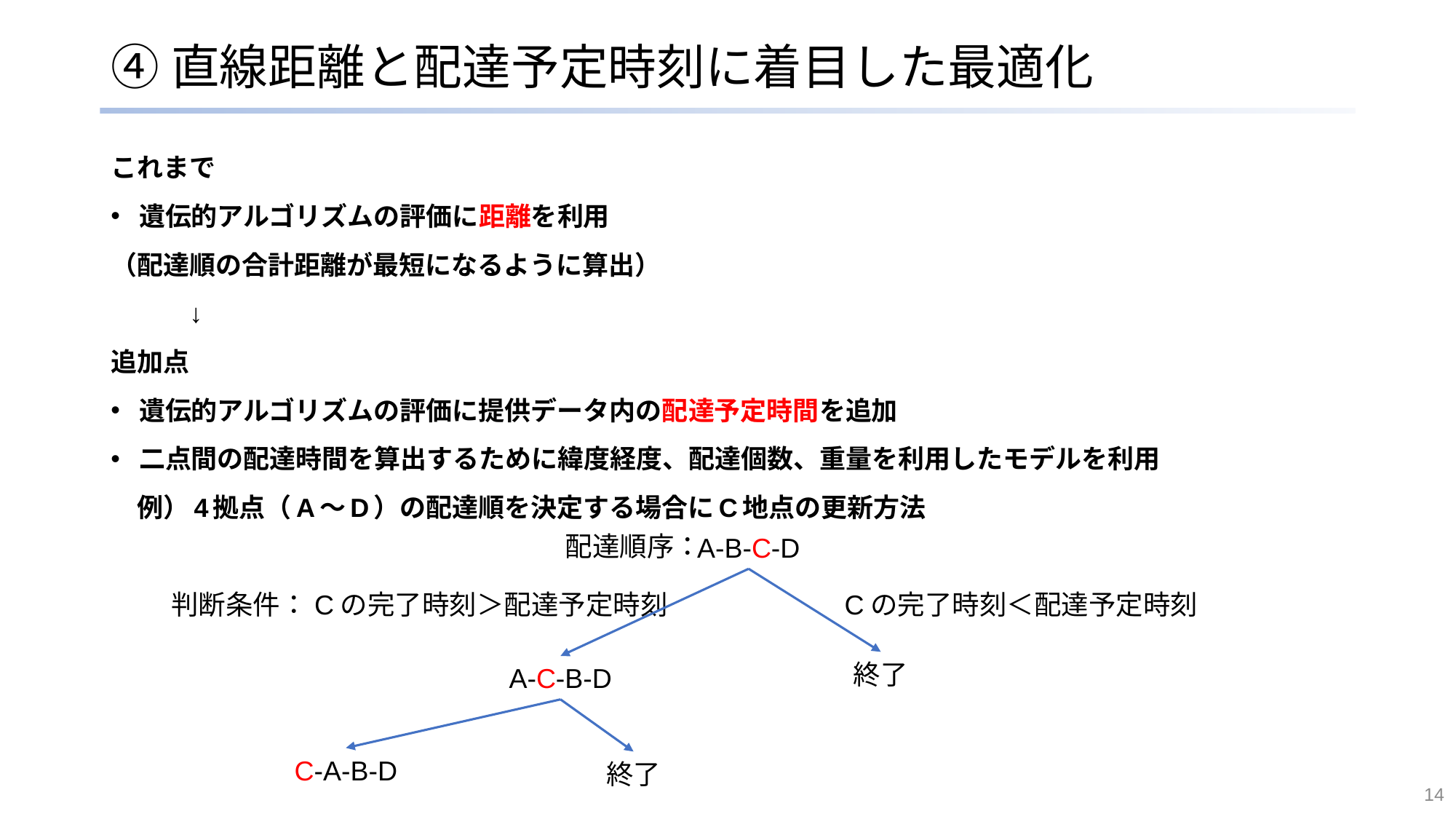

# ④直線距離と配達予定時刻に着目した最適化
これまで
遺伝的アルゴリズムの評価に距離を利用
（配達順の合計距離が最短になるように算出）
		↓
追加点
遺伝的アルゴリズムの評価に提供データ内の配達予定時間を追加
二点間の配達時間を算出するために緯度経度、配達個数、重量を利用したモデルを利用
　例）4拠点（A～D）の配達順を決定する場合にC地点の更新方法
配達順序：
A-B-C-D
Cの完了時刻＜配達予定時刻
判断条件：Cの完了時刻＞配達予定時刻
終了
A-C-B-D
C-A-B-D
終了
14